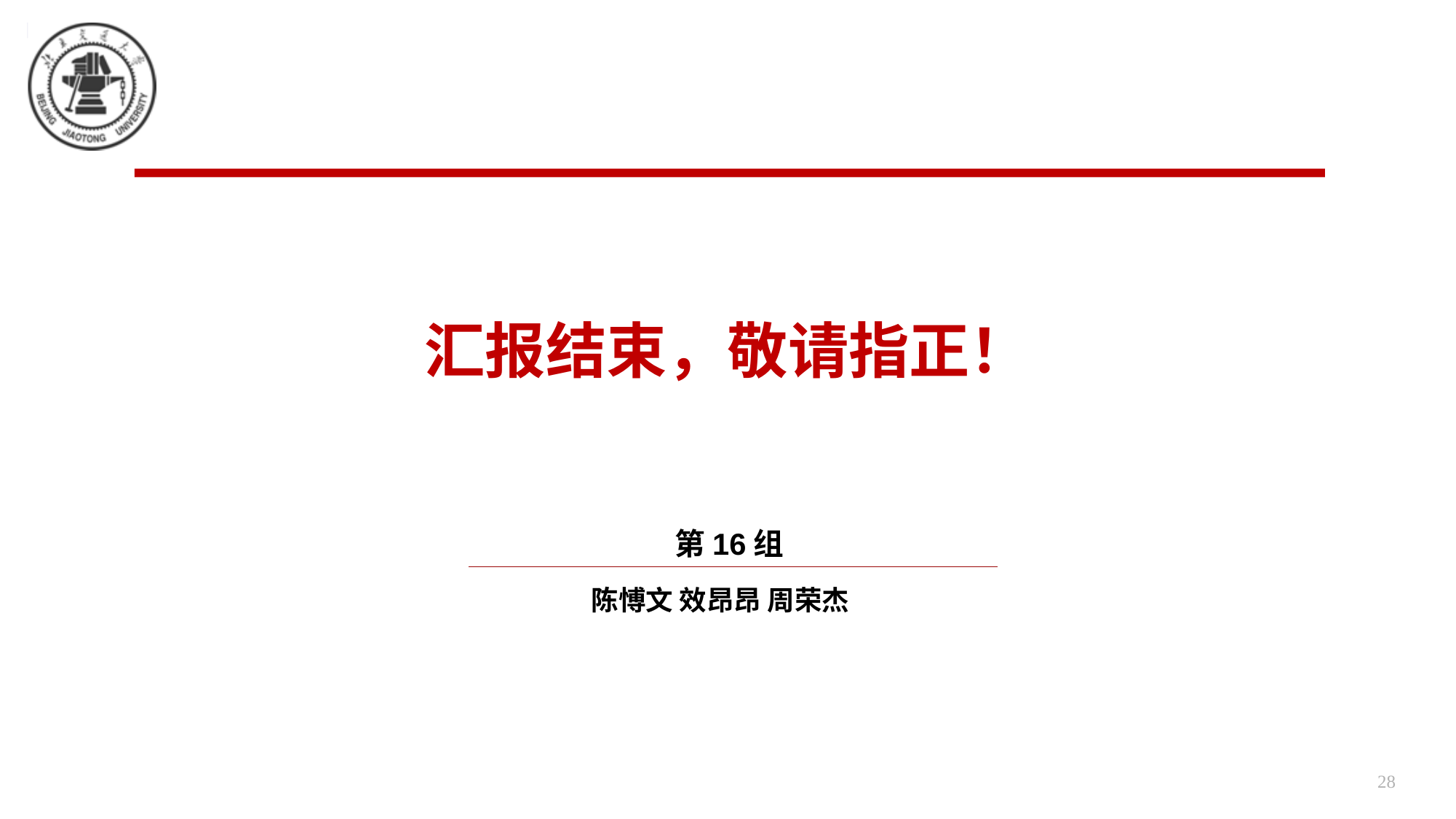

# 汇报结束，敬请指正！
第16组
陈愽文 效昂昂 周荣杰
28